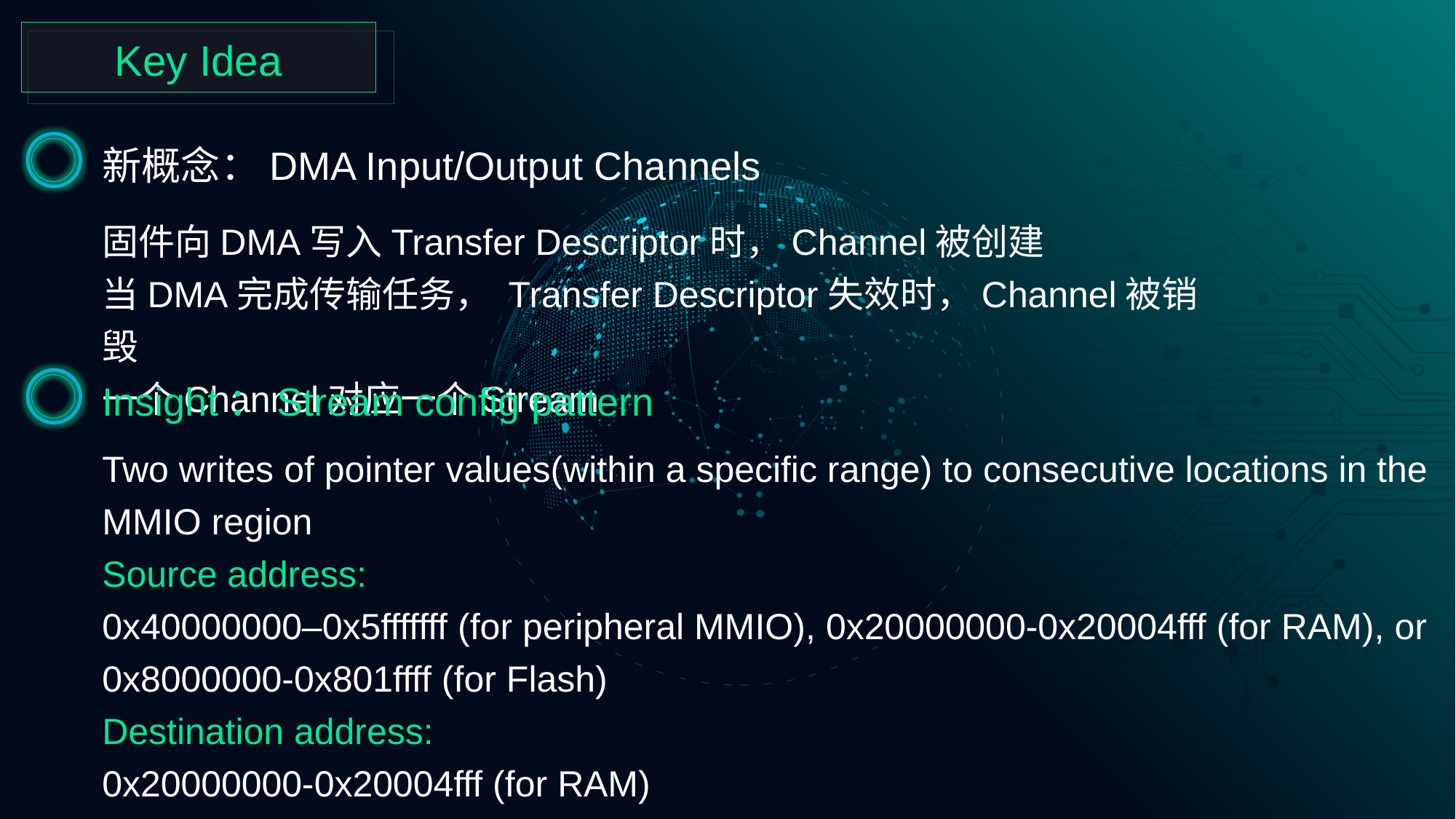

Key Idea

新概念：DMA Input/Output Channels
固件向DMA写入Transfer Descriptor时，Channel被创建
当DMA完成传输任务， Transfer Descriptor失效时，Channel被销毁
一个Channel对应一个Stream

Insight：Stream config pattern
Two writes of pointer values(within a specific range) to consecutive locations in the MMIO region
Source address:
0x40000000–0x5fffffff (for peripheral MMIO), 0x20000000-0x20004fff (for RAM), or 0x8000000-0x801ffff (for Flash)
Destination address:
0x20000000-0x20004fff (for RAM)